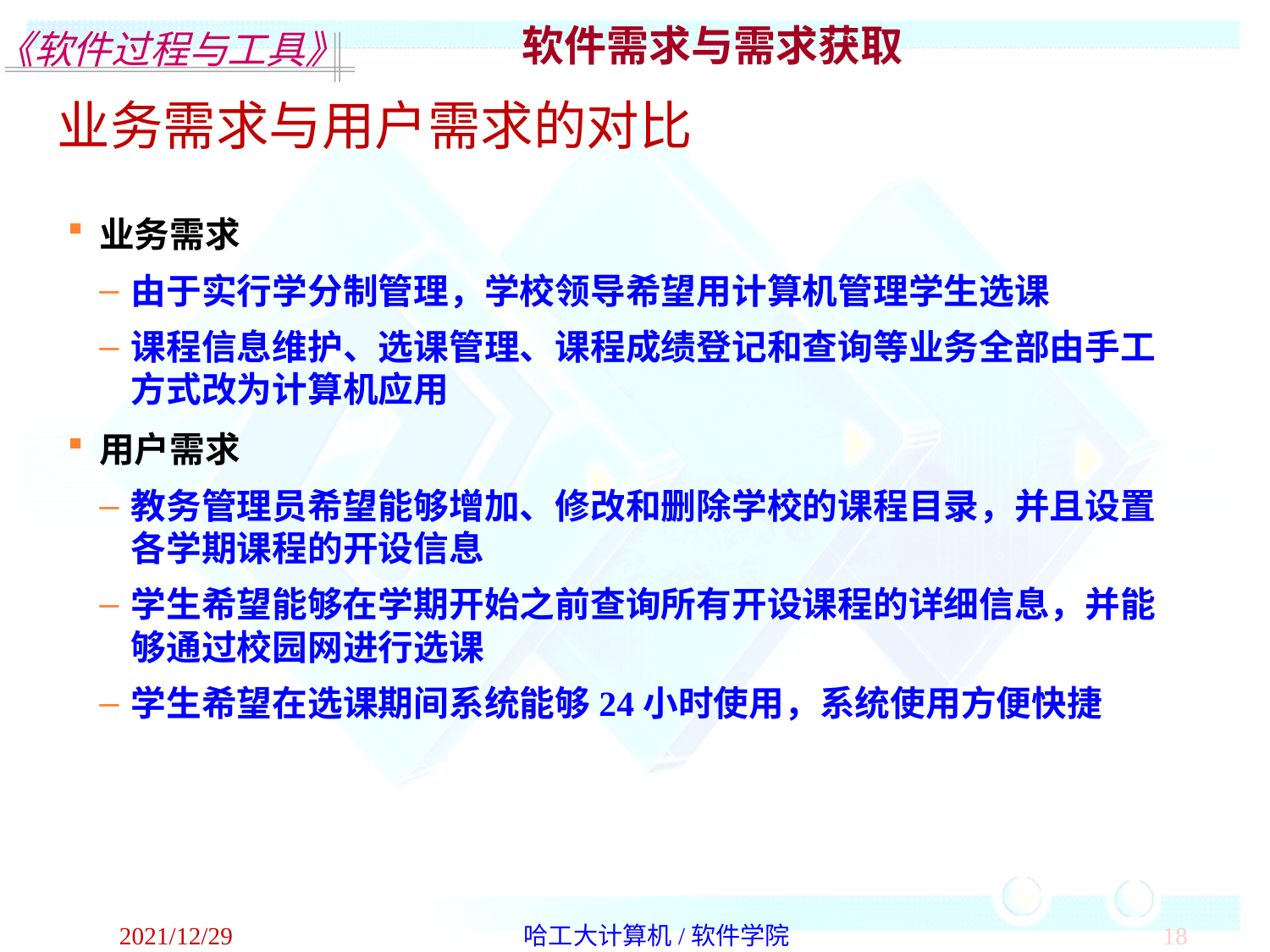

软件需求与需求获取
业务需求与用户需求的对比
业务需求
由于实行学分制管理，学校领导希望用计算机管理学生选课
课程信息维护、选课管理、课程成绩登记和查询等业务全部由手工方式改为计算机应用
用户需求
教务管理员希望能够增加、修改和删除学校的课程目录，并且设置各学期课程的开设信息
学生希望能够在学期开始之前查询所有开设课程的详细信息，并能够通过校园网进行选课
学生希望在选课期间系统能够24小时使用，系统使用方便快捷